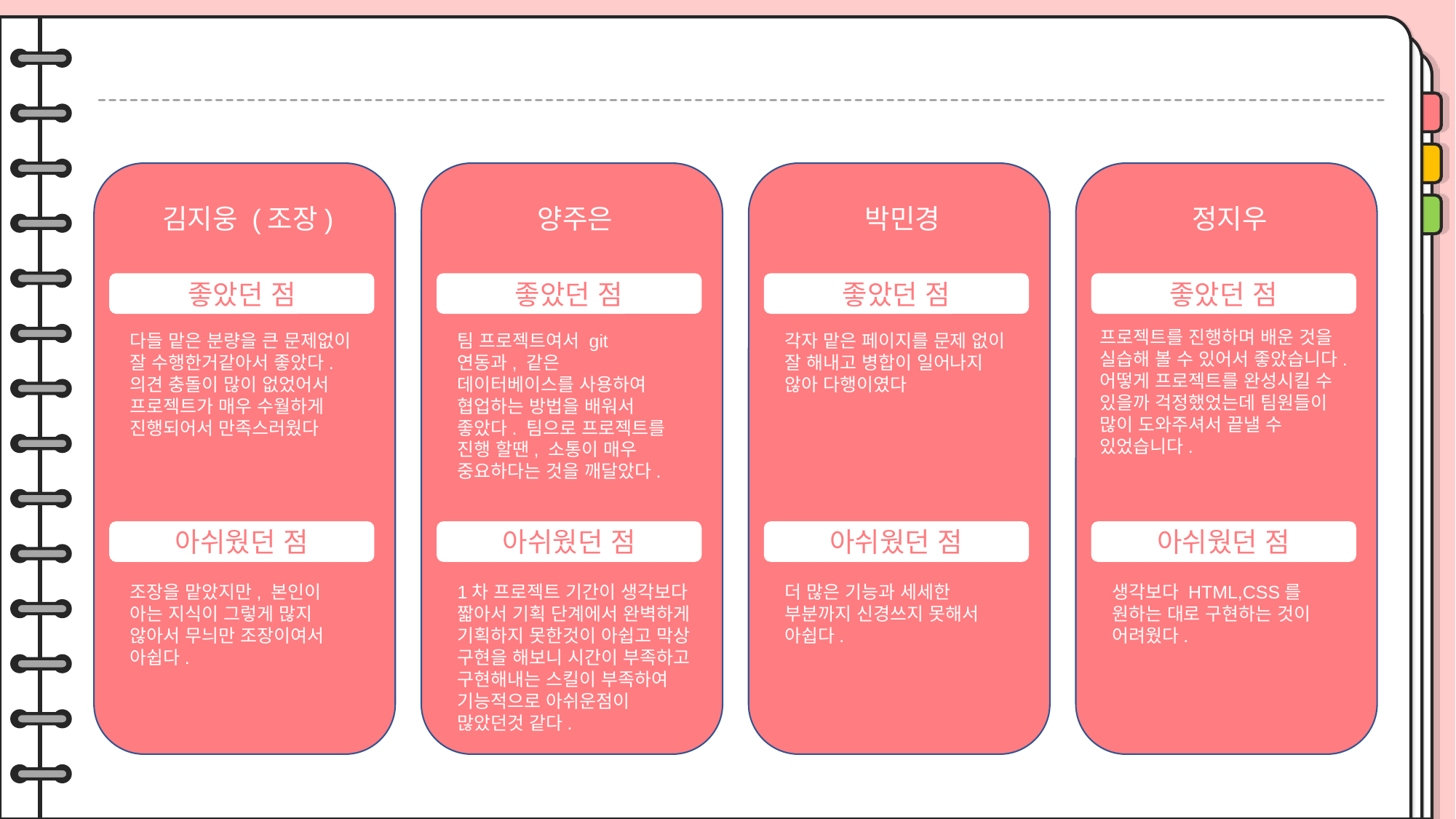

김지웅 (조장)
좋았던 점
다들 맡은 분량을 큰 문제없이 잘 수행한거같아서 좋았다.
의견 충돌이 많이 없었어서
프로젝트가 매우 수월하게
진행되어서 만족스러웠다
아쉬웠던 점
조장을 맡았지만, 본인이 아는 지식이 그렇게 많지 않아서 무늬만 조장이여서 아쉽다.

양주은
좋았던 점
팀 프로젝트여서 git 연동과, 같은 데이터베이스를 사용하여 협업하는 방법을 배워서 좋았다. 팀으로 프로젝트를 진행 할땐, 소통이 매우 중요하다는 것을 깨달았다.

아쉬웠던 점
1차 프로젝트 기간이 생각보다 짧아서 기획 단계에서 완벽하게 기획하지 못한것이 아쉽고 막상 구현을 해보니 시간이 부족하고 구현해내는 스킬이 부족하여 기능적으로 아쉬운점이 많았던것 같다.

박민경
좋았던 점
각자 맡은 페이지를 문제 없이 잘 해내고 병합이 일어나지 않아 다행이였다
아쉬웠던 점
더 많은 기능과 세세한 부분까지 신경쓰지 못해서 아쉽다.

정지우
좋았던 점

아쉬웠던 점
생각보다 HTML,CSS를 원하는 대로 구현하는 것이 어려웠다.
정지우
좋았던 점
좋았던 점
좋았던 점
좋았던 점
프로젝트를 진행하며 배운 것을
실습해 볼 수 있어서 좋았습니다. 어떻게 프로젝트를 완성시킬 수 있을까 걱정했었는데 팀원들이 많이 도와주셔서 끝낼 수 있었습니다.